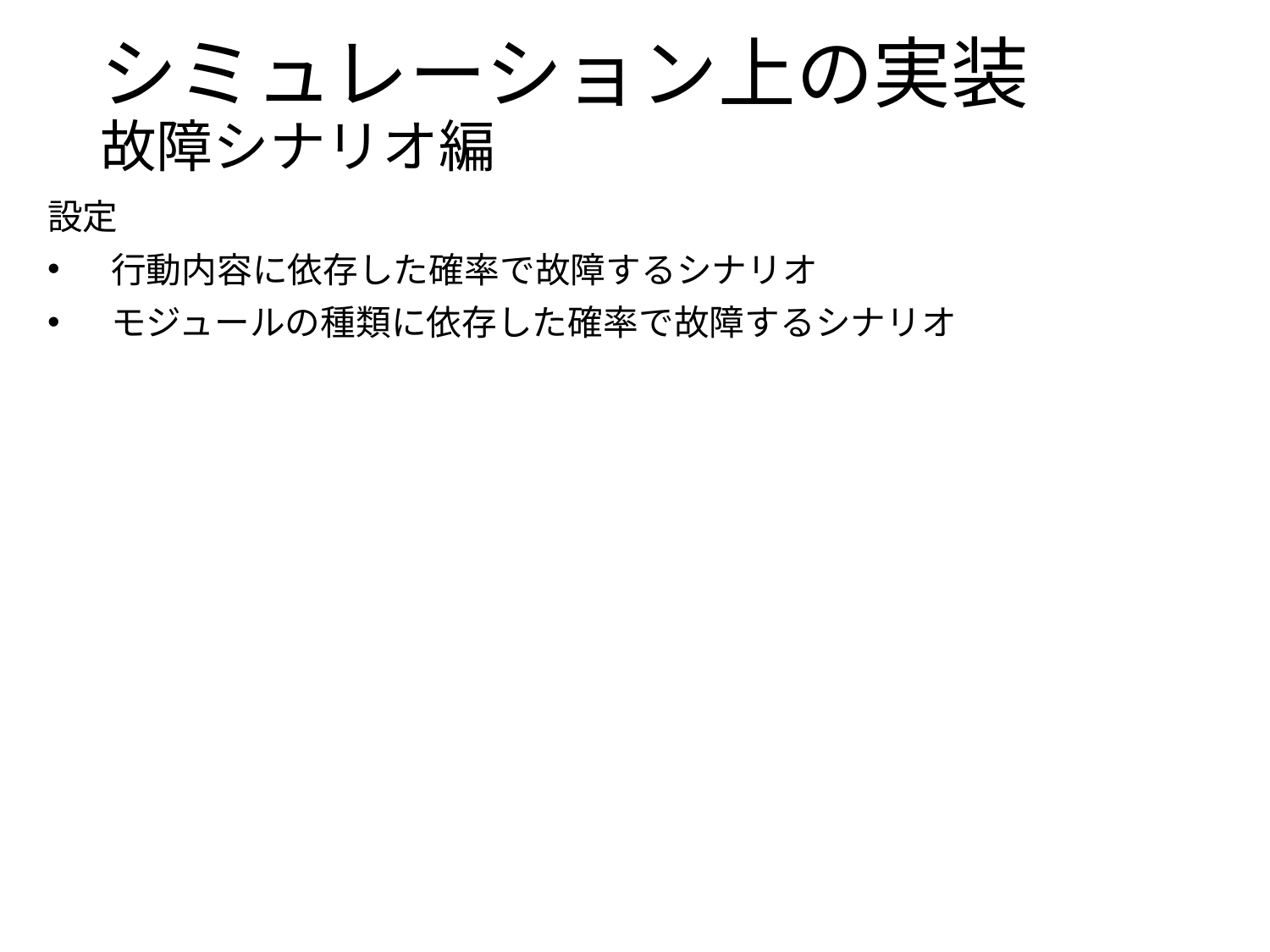

# シミュレーション上の実装 故障シナリオ編
設定
行動内容に依存した確率で故障するシナリオ
モジュールの種類に依存した確率で故障するシナリオ